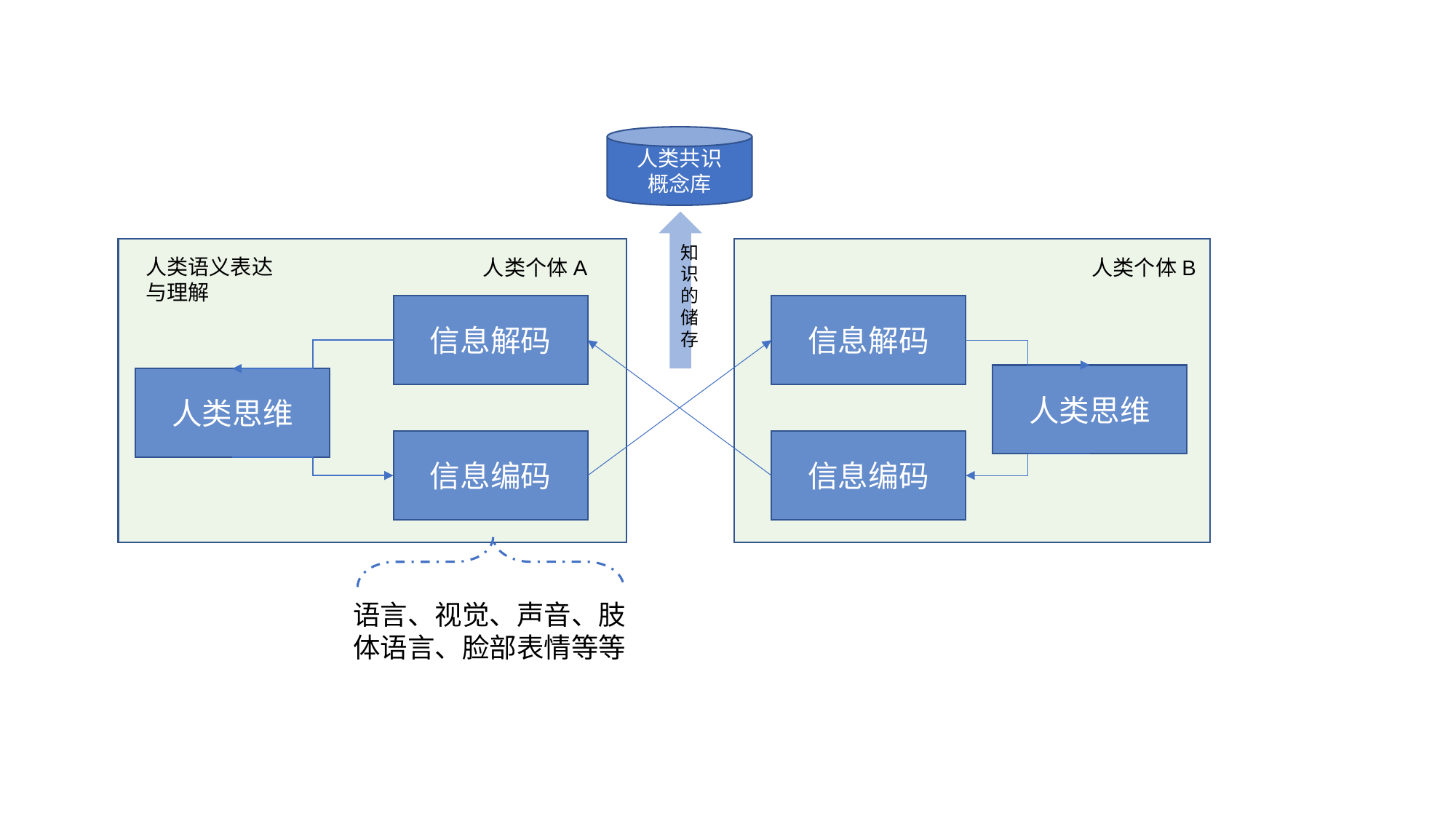

人类共识
概念库
知识的储存

人类语义表达与理解
信息解码
信息解码
人类思维
人类思维

信息编码
信息编码
语言、视觉、声音、肢体语言、脸部表情等等
人类个体B
人类个体A